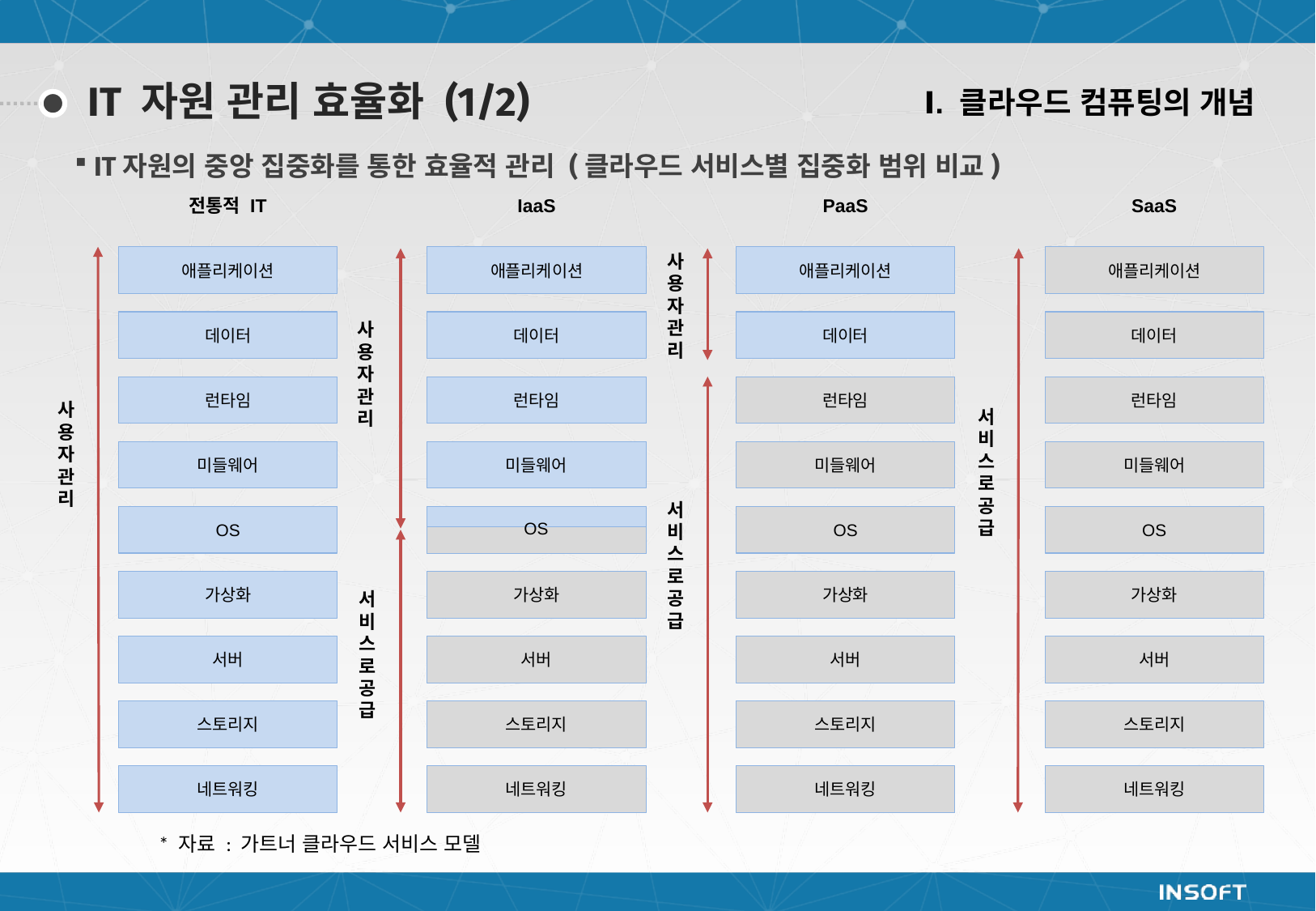

Ⅰ. 클라우드 컴퓨팅의 개념
IT 자원 관리 효율화 (1/2)

IT자원의 중앙 집중화를 통한 효율적 관리 (클라우드 서비스별 집중화 범위 비교)
전통적 IT
IaaS
PaaS
SaaS
애플리케이션
애플리케이션
애플리케이션
애플리케이션
데이터
데이터
데이터
데이터
런타임
런타임
런타임
런타임
미들웨어
미들웨어
미들웨어
미들웨어
OS

OS
OS

가상화
가상화
가상화
가상화
서버
서버
서버
서버
스토리지
스토리지
스토리지
스토리지
네트워킹
네트워킹
네트워킹
네트워킹
OS
사용자관리
사용자관리
사용자관리
서비스로공급
서비스로공급
서비스로공급
* 자료 : 가트너 클라우드 서비스 모델